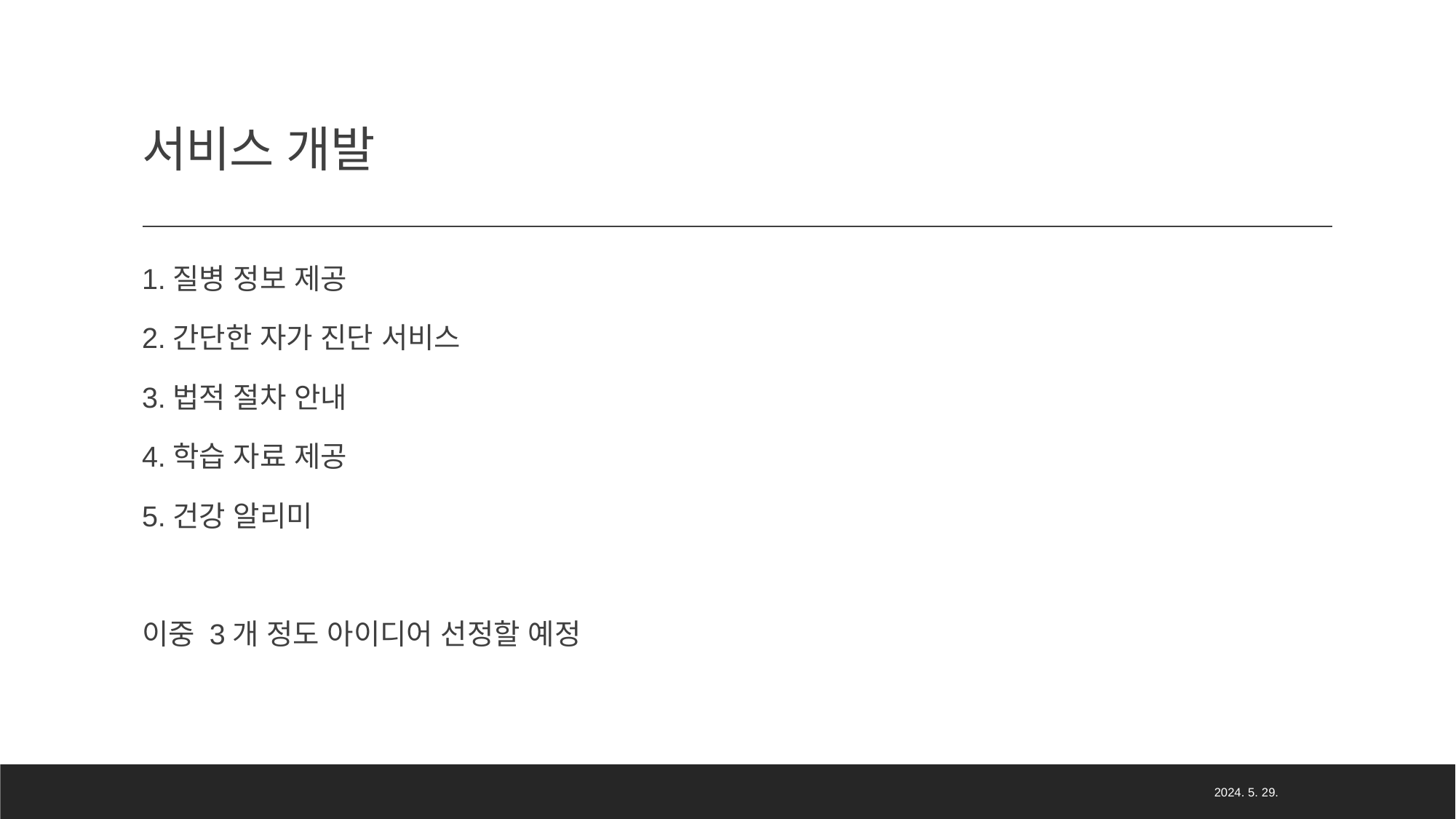

# 서비스 개발
1.질병 정보 제공
2.간단한 자가 진단 서비스
3.법적 절차 안내
4.학습 자료 제공
5.건강 알리미

이중 3개 정도 아이디어 선정할 예정
2024. 5. 29.